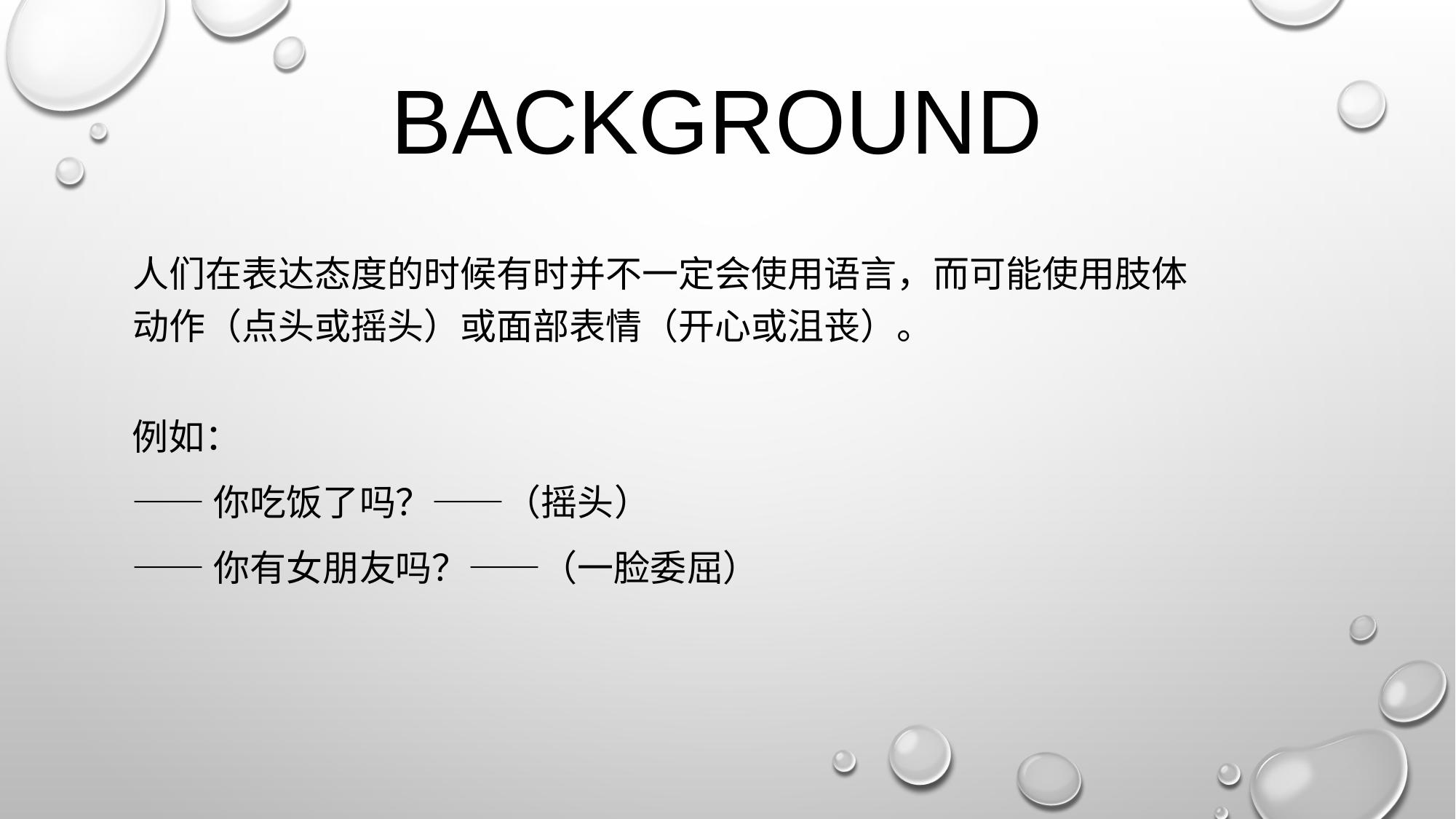

# Background
人们在表达态度的时候有时并不一定会使用语言，而可能使用肢体动作（点头或摇头）或面部表情（开心或沮丧）。
例如：
——你吃饭了吗？——（摇头）
——你有女朋友吗？——（一脸委屈）